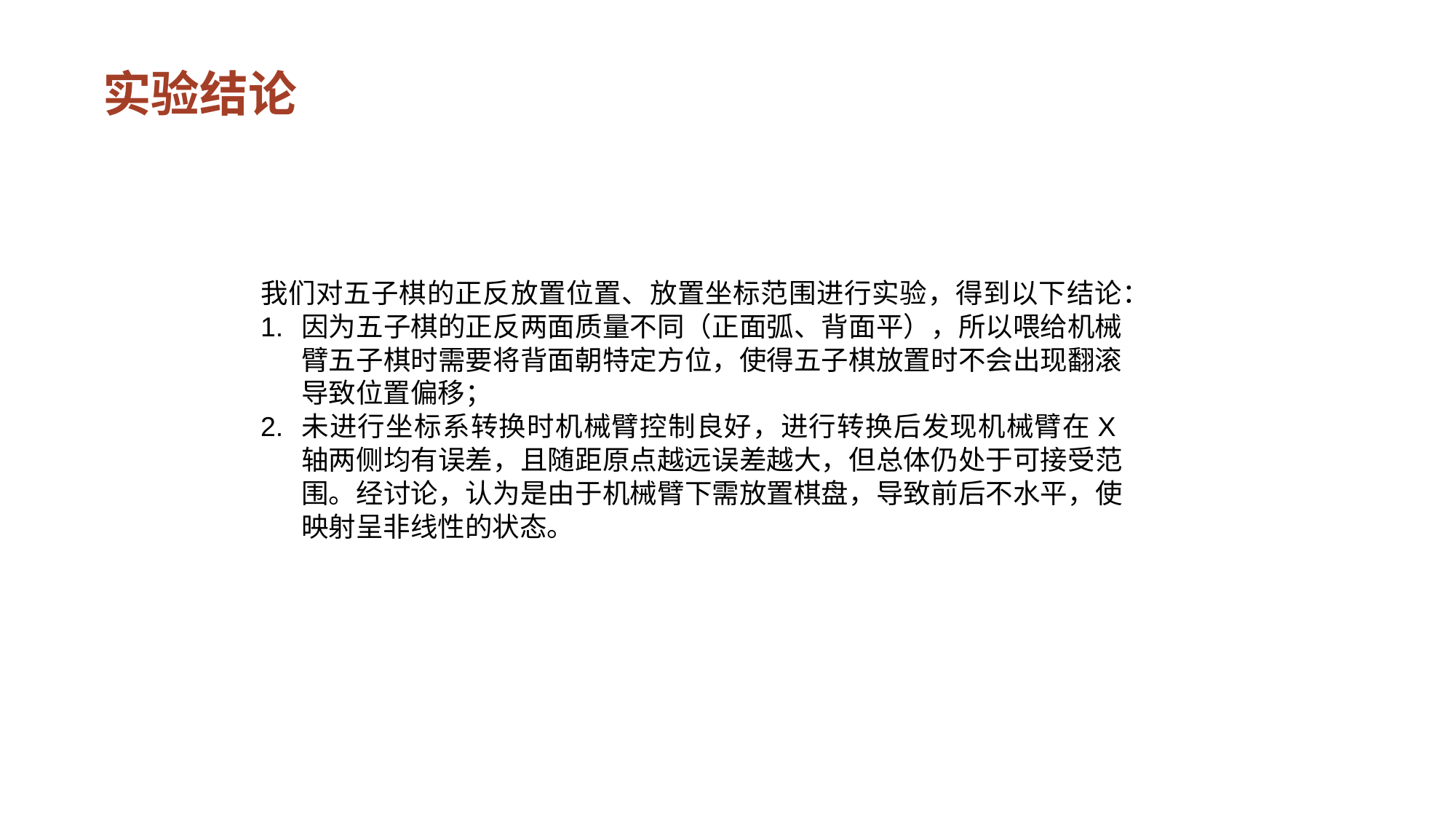

实验结论
我们对五子棋的正反放置位置、放置坐标范围进行实验，得到以下结论：
因为五子棋的正反两面质量不同（正面弧、背面平），所以喂给机械臂五子棋时需要将背面朝特定方位，使得五子棋放置时不会出现翻滚导致位置偏移；
未进行坐标系转换时机械臂控制良好，进行转换后发现机械臂在X轴两侧均有误差，且随距原点越远误差越大，但总体仍处于可接受范围。经讨论，认为是由于机械臂下需放置棋盘，导致前后不水平，使映射呈非线性的状态。